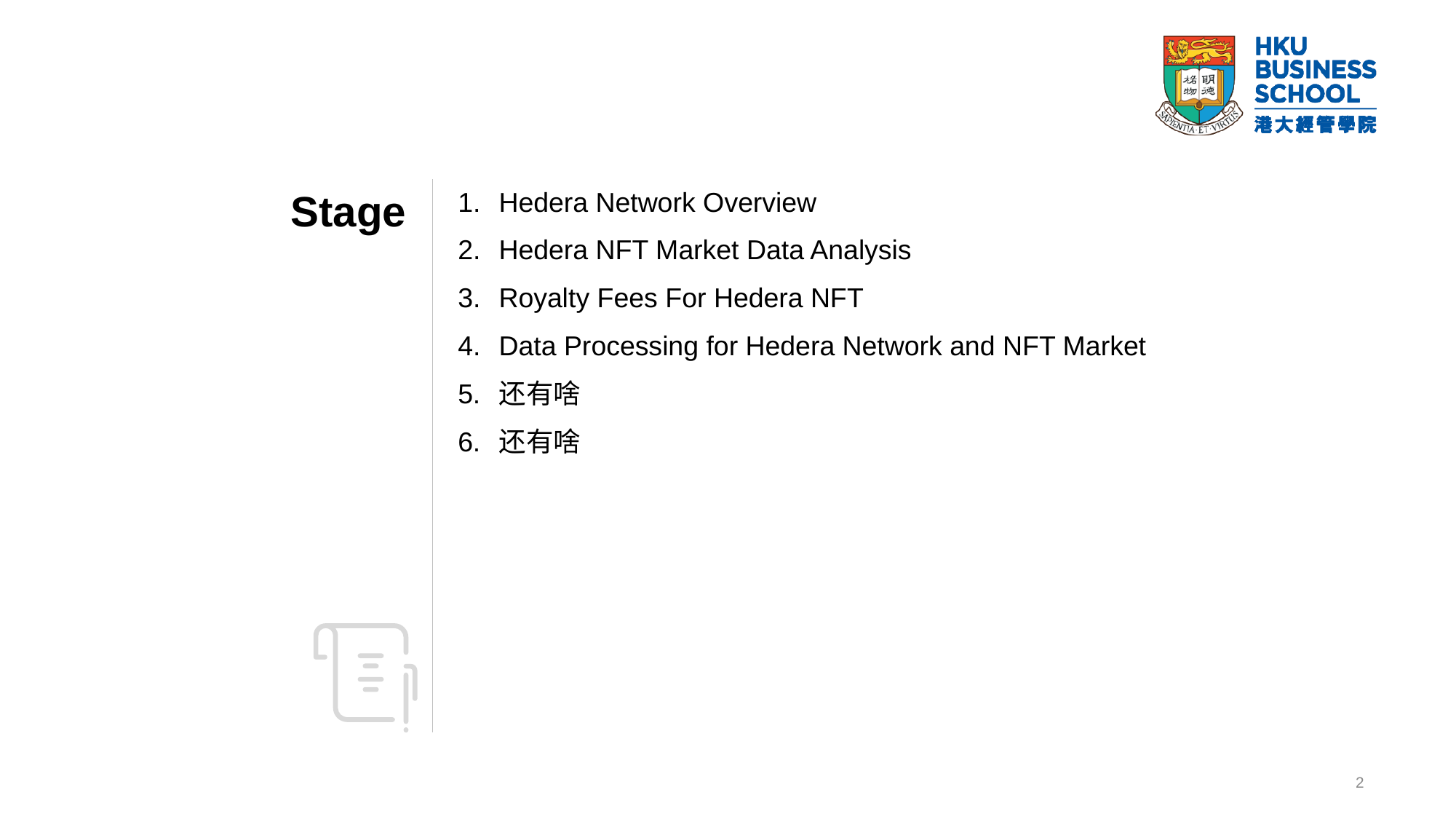

# Stage
Hedera Network Overview
Hedera NFT Market Data Analysis
Royalty Fees For Hedera NFT
Data Processing for Hedera Network and NFT Market
还有啥
还有啥
2